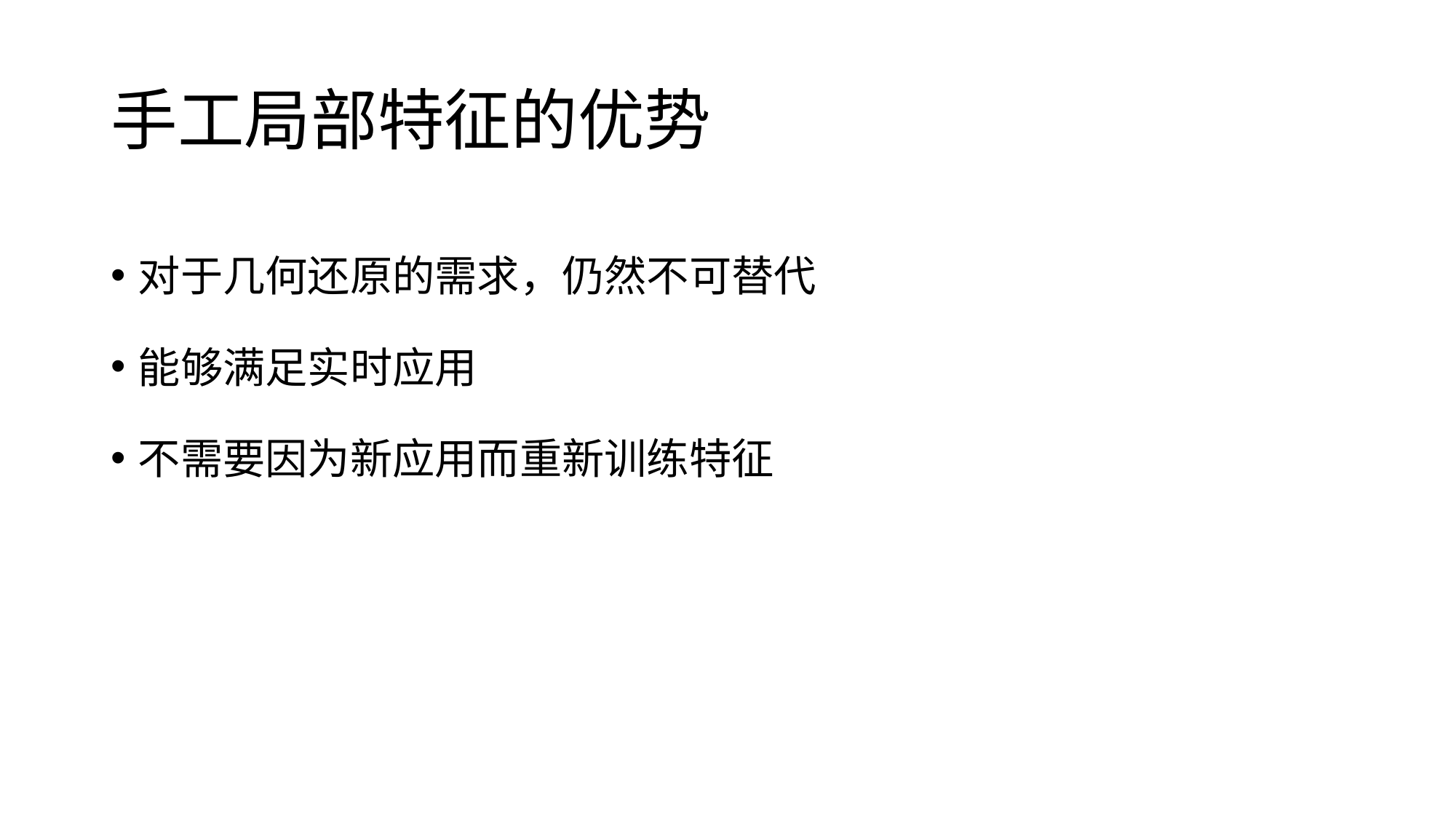

# 手工局部特征的优势
对于几何还原的需求，仍然不可替代
能够满足实时应用
不需要因为新应用而重新训练特征